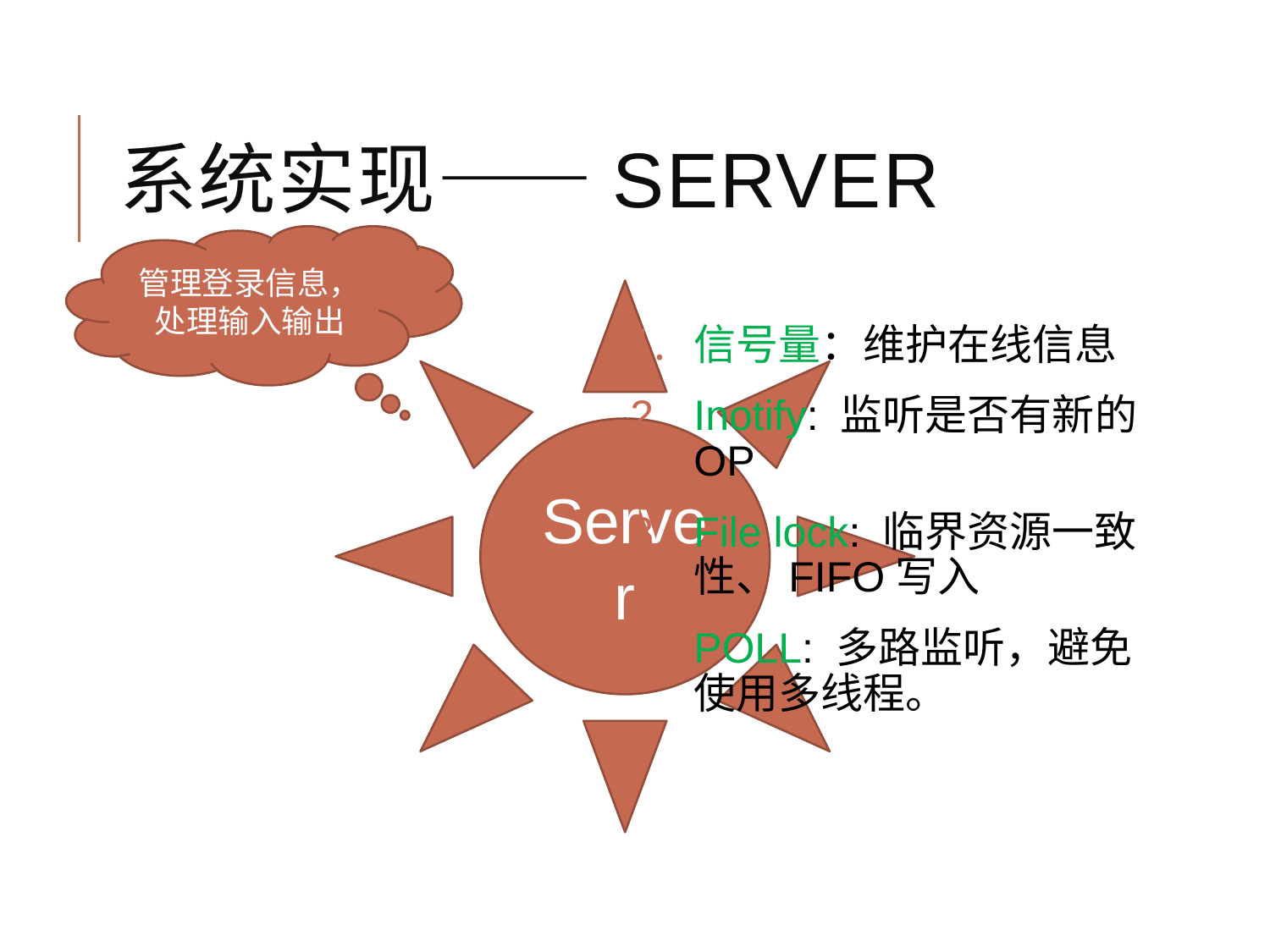

# 系统实现——sERVER
管理登录信息，处理输入输出
Server
信号量：维护在线信息
Inotify: 监听是否有新的OP
File lock: 临界资源一致性、FIFO写入
POLL: 多路监听，避免使用多线程。